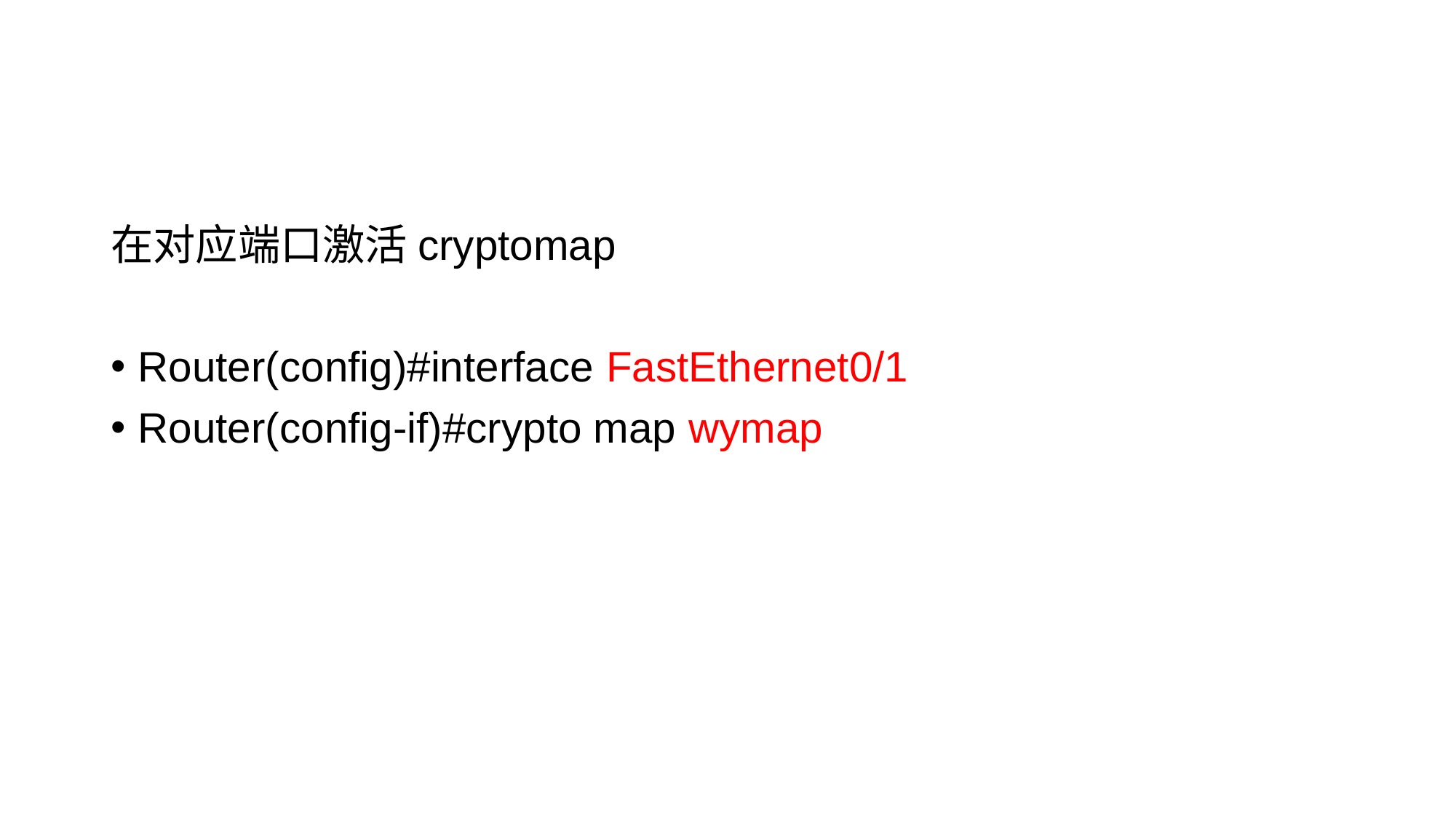

#
在对应端口激活cryptomap

Router(config)#interface FastEthernet0/1
Router(config-if)#crypto map wymap